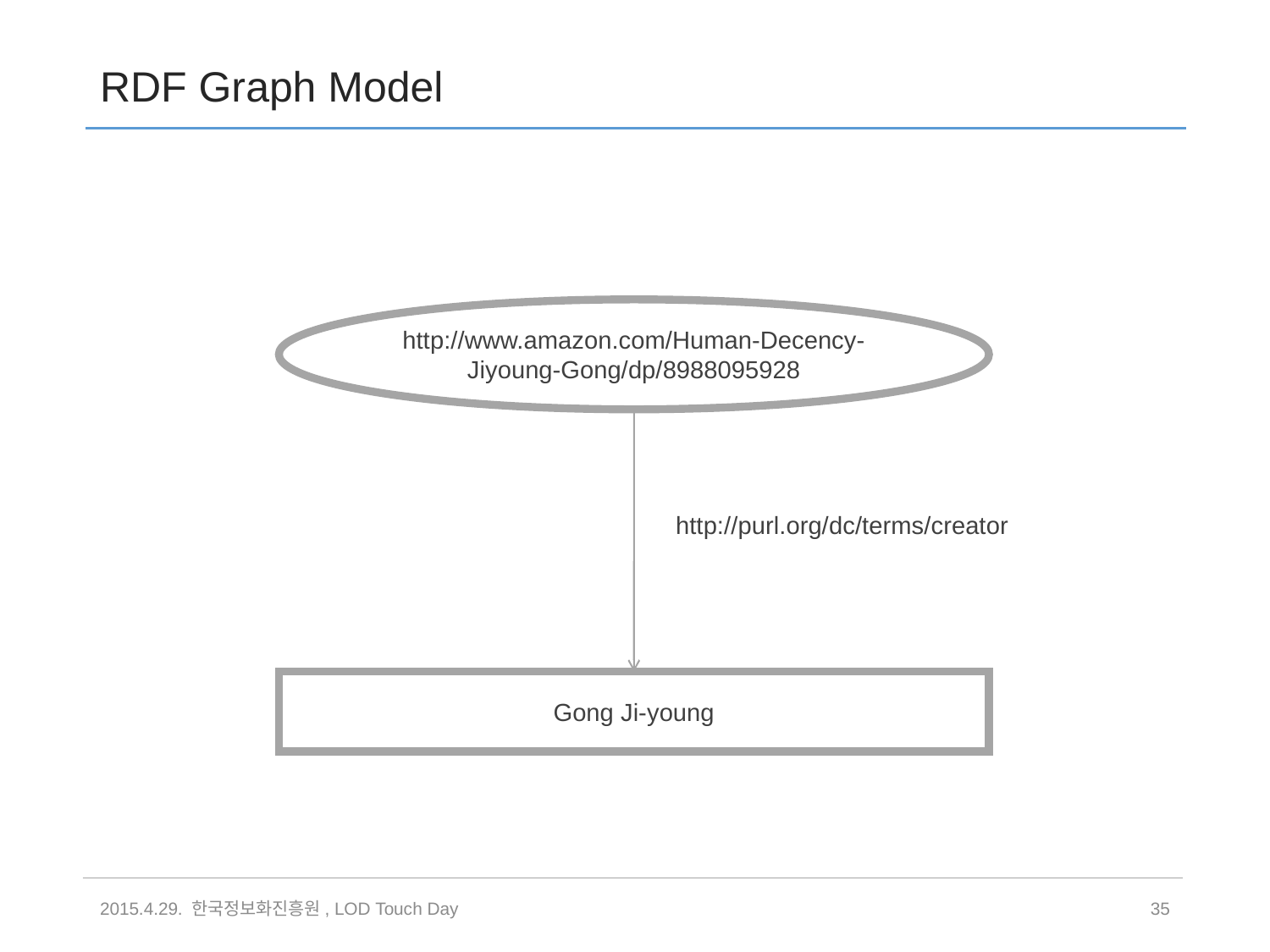

# RDF Graph Model
http://www.amazon.com/Human-Decency-Jiyoung-Gong/dp/8988095928
http://purl.org/dc/terms/creator
Gong Ji-young
2015.4.29. 한국정보화진흥원, LOD Touch Day
35